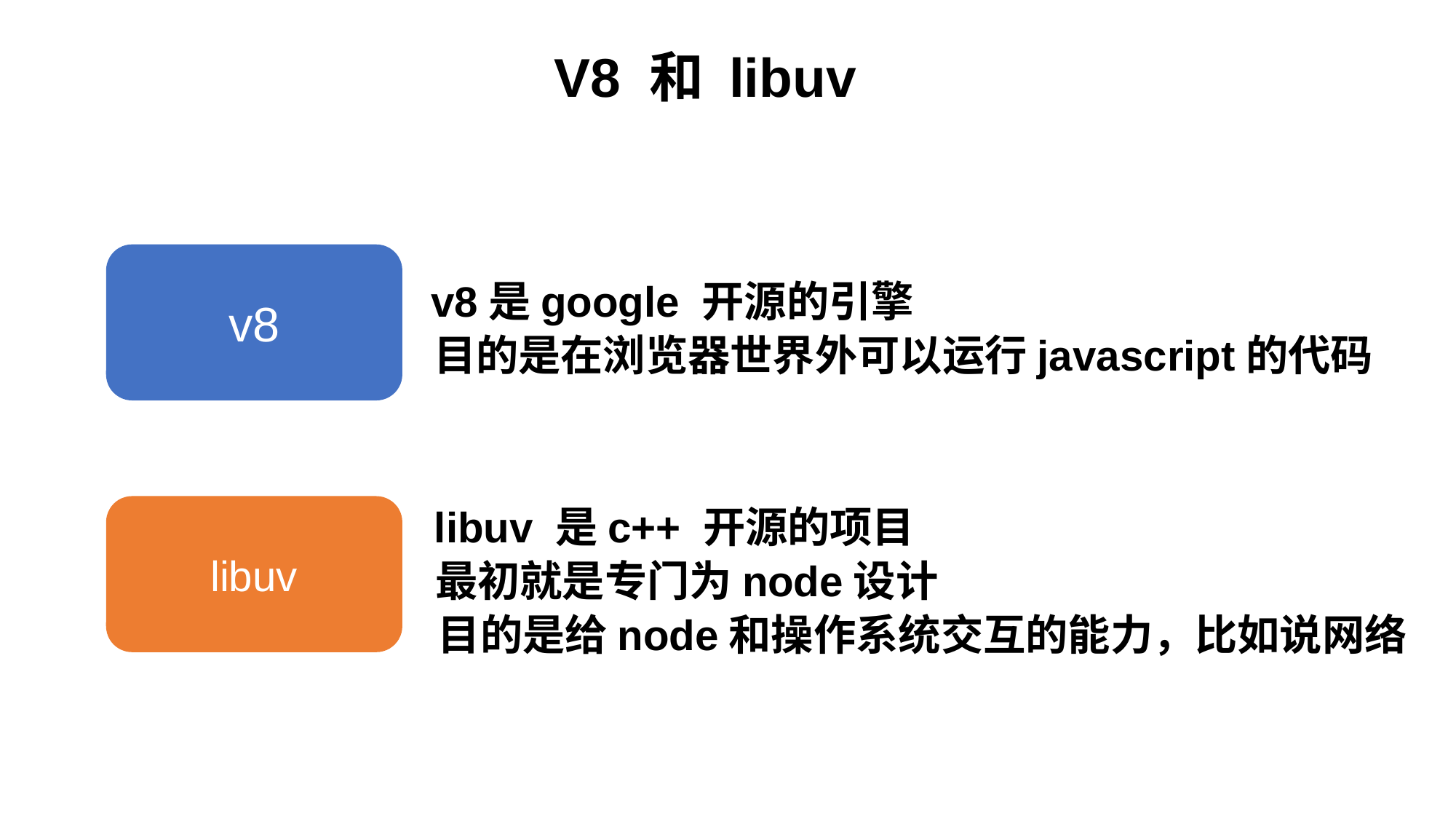

V8 和 libuv
v8
v8是google 开源的引擎
目的是在浏览器世界外可以运行javascript的代码
libuv 是c++ 开源的项目
libuv
最初就是专门为node设计
目的是给node和操作系统交互的能力，比如说网络